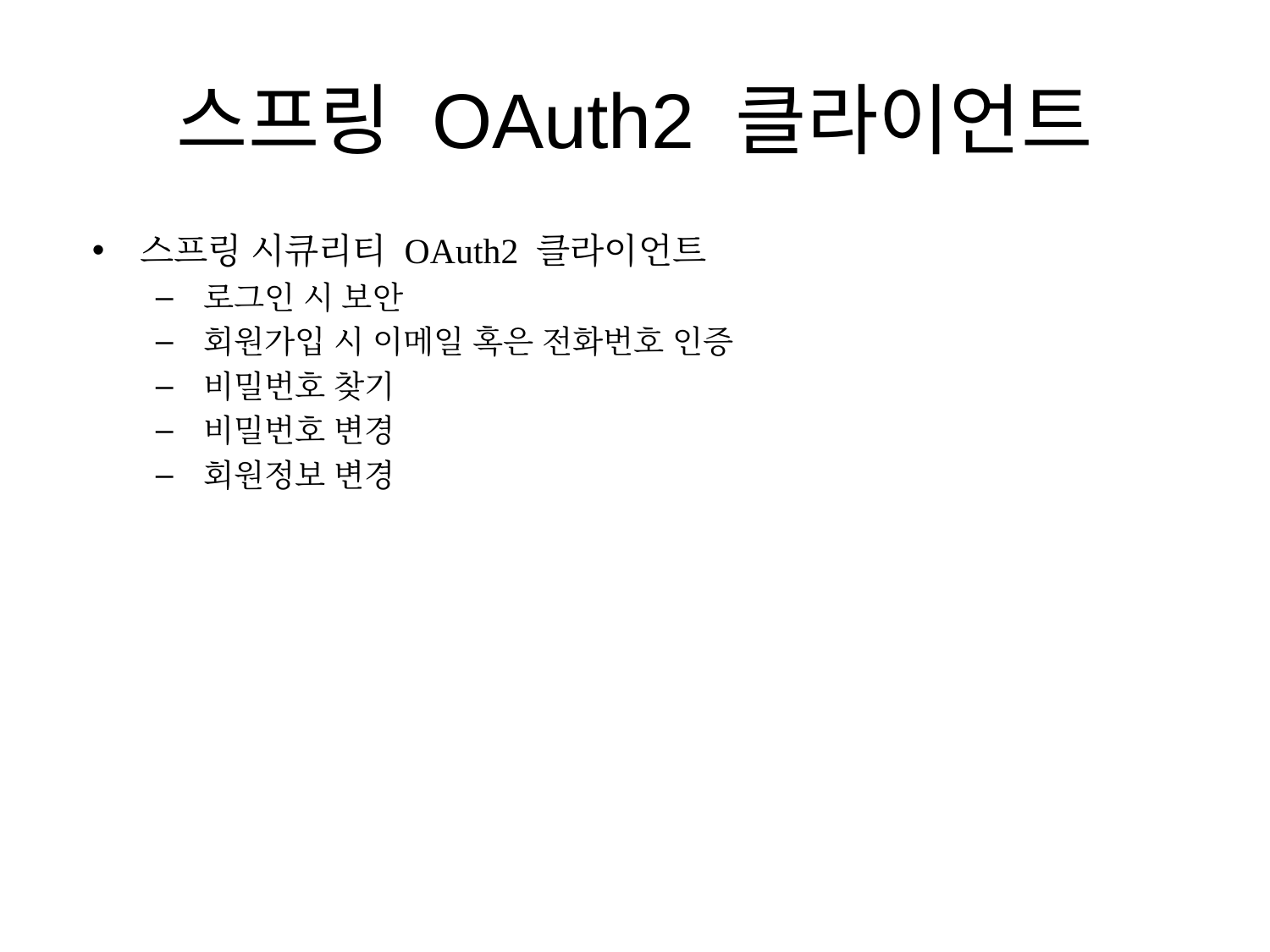

# 스프링 OAuth2 클라이언트
스프링 시큐리티 OAuth2 클라이언트
로그인 시 보안
회원가입 시 이메일 혹은 전화번호 인증
비밀번호 찾기
비밀번호 변경
회원정보 변경